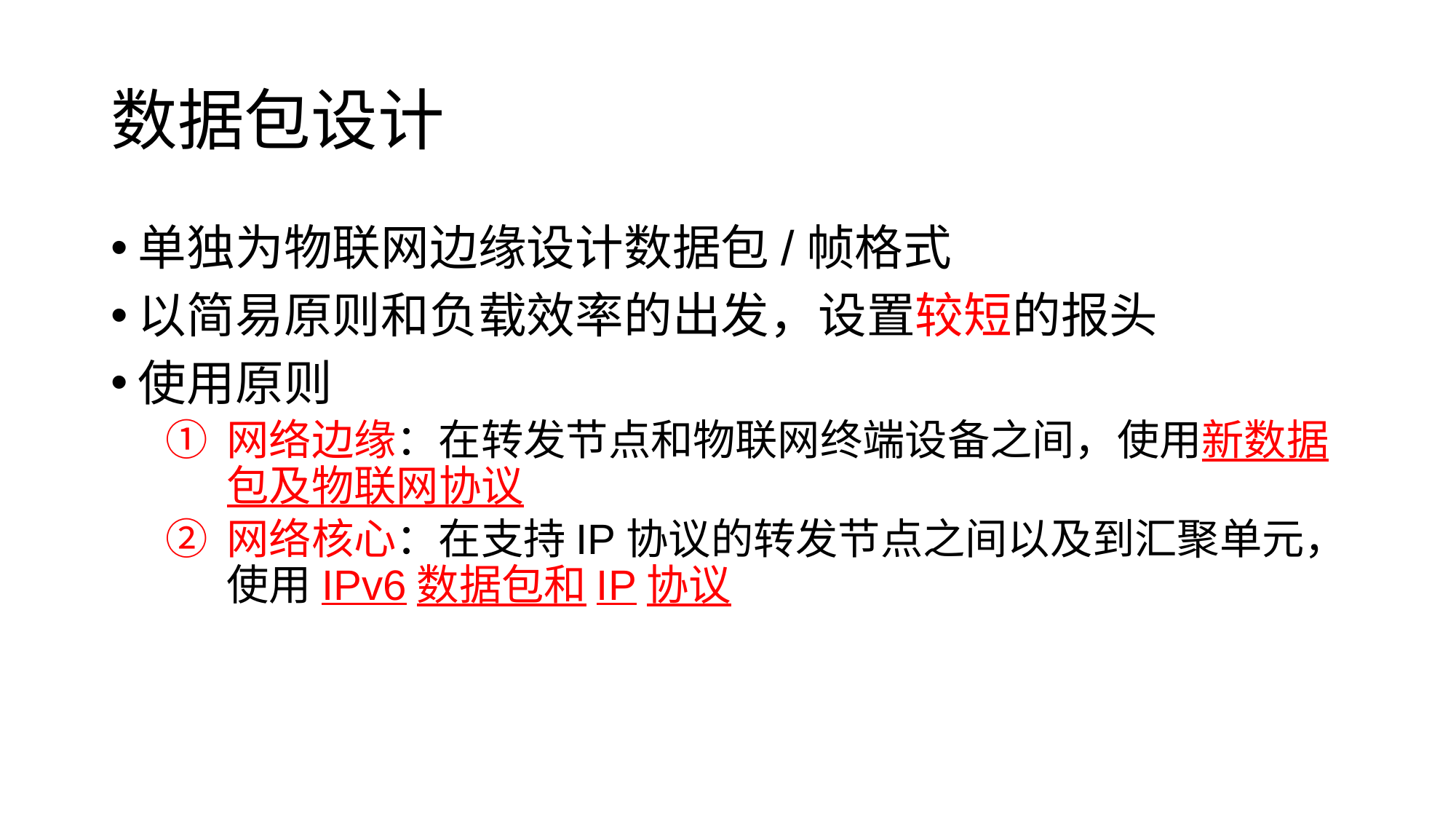

# 数据包设计
单独为物联网边缘设计数据包/帧格式
以简易原则和负载效率的出发，设置较短的报头
使用原则
网络边缘：在转发节点和物联网终端设备之间，使用新数据包及物联网协议
网络核心：在支持IP协议的转发节点之间以及到汇聚单元，使用IPv6数据包和IP协议